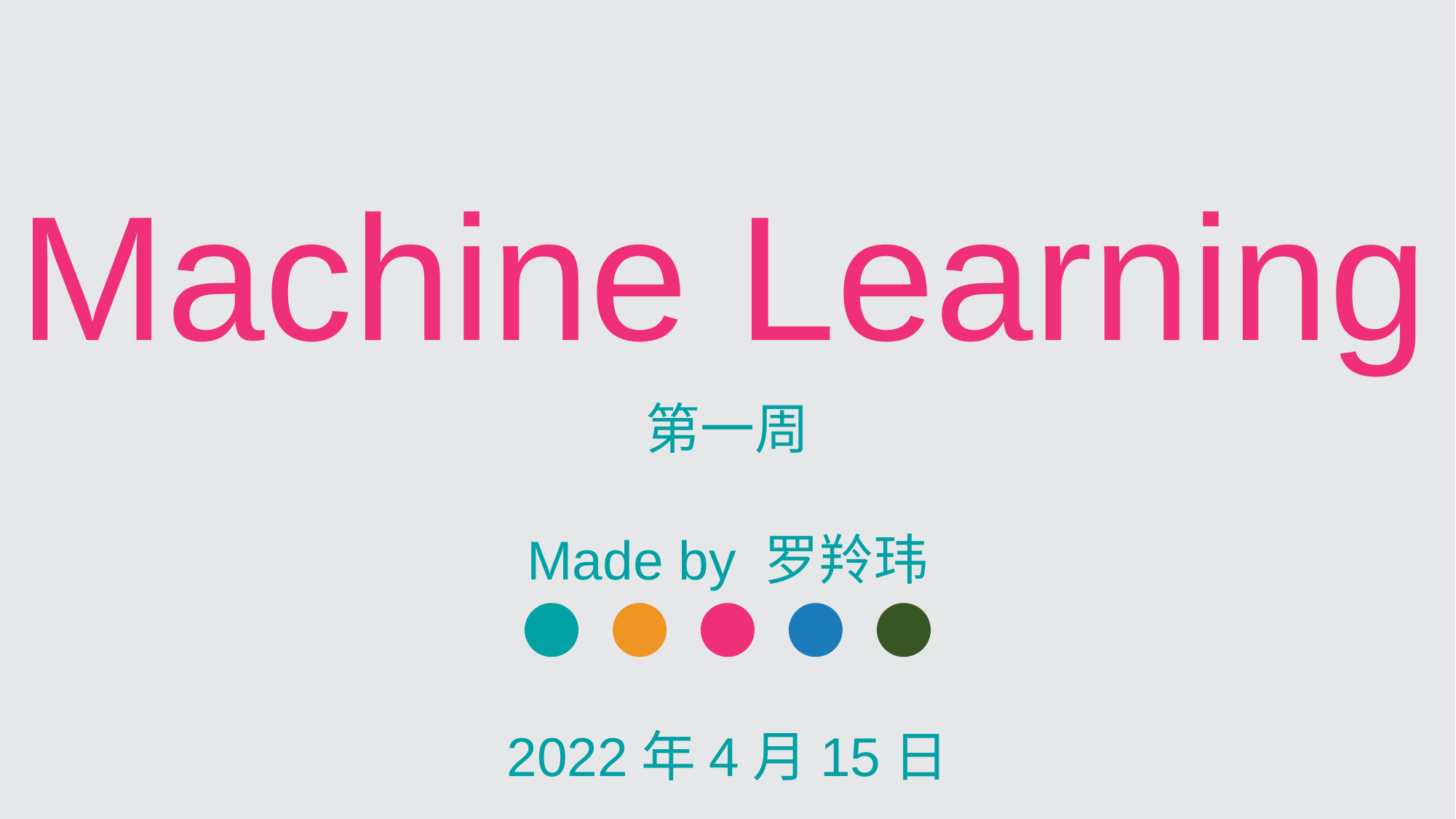

Machine Learning
第一周

Made by 罗羚玮

2022年4月15日